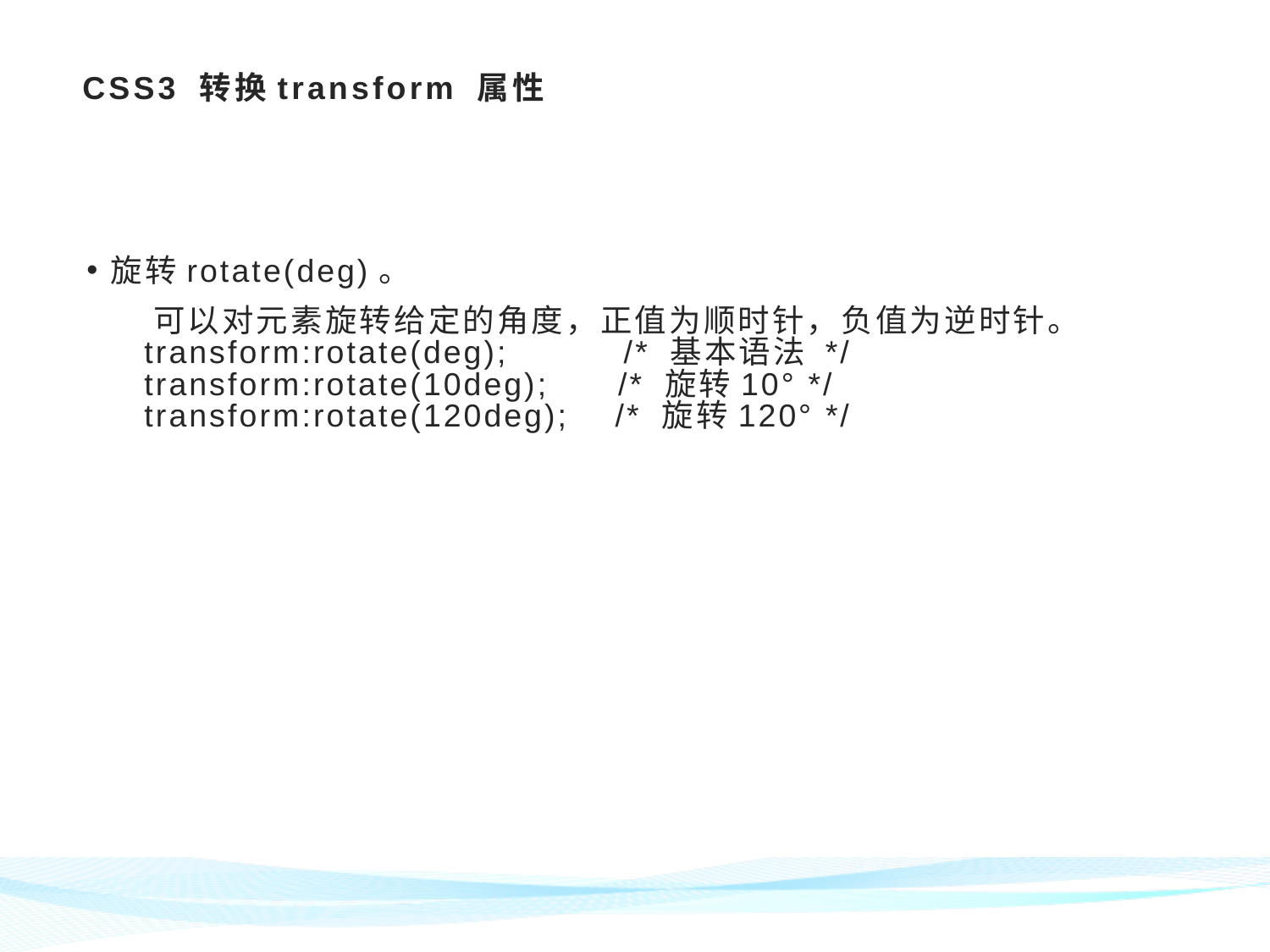

# CSS3 转换transform 属性
旋转rotate(deg)。
      可以对元素旋转给定的角度，正值为顺时针，负值为逆时针。
     transform:rotate(deg);          /* 基本语法 */
     transform:rotate(10deg);      /* 旋转10° */
     transform:rotate(120deg);    /* 旋转120° */